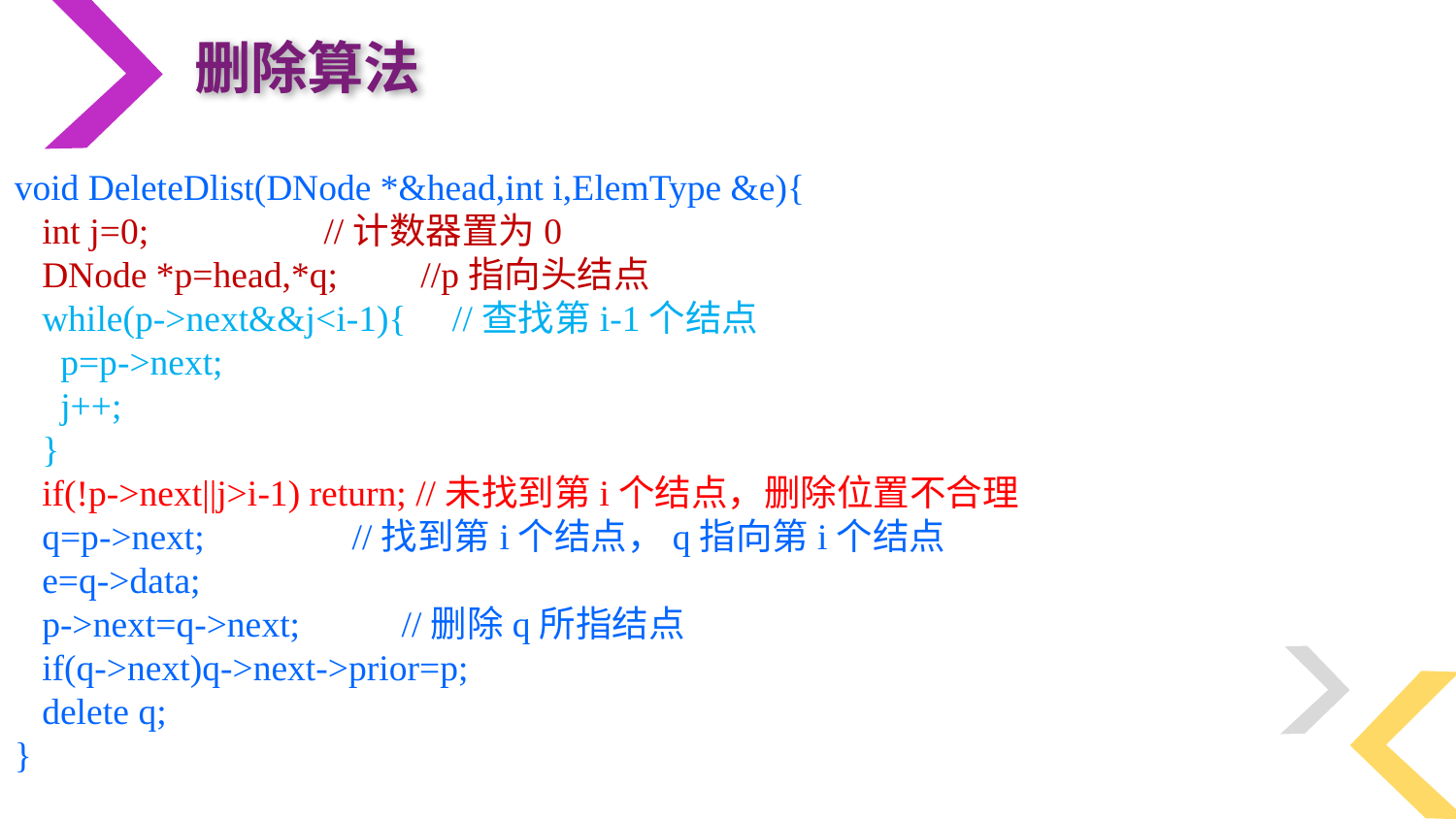

删除算法
void DeleteDlist(DNode *&head,int i,ElemType &e){
   int j=0;                   //计数器置为0
   DNode *p=head,*q;         //p指向头结点
   while(p->next&&j<i-1){     //查找第i-1个结点
     p=p->next;
     j++;
   }
   if(!p->next||j>i-1) return; //未找到第i个结点，删除位置不合理
   q=p->next;                //找到第i个结点，q指向第i个结点
   e=q->data;
   p->next=q->next;           //删除q所指结点
   if(q->next)q->next->prior=p;
   delete q;
}